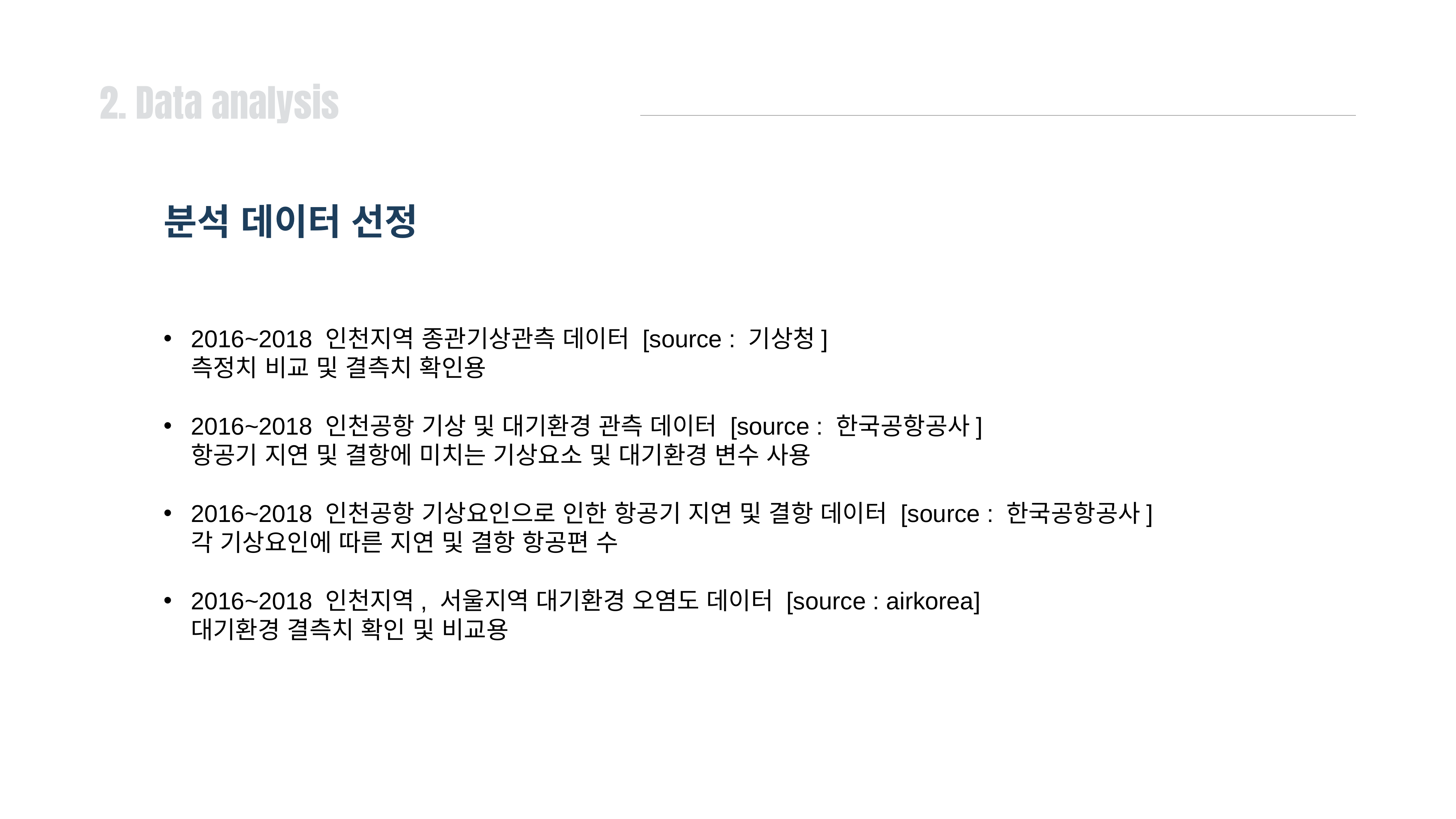

2. Data analysis

분석 데이터 선정
2016~2018 인천지역 종관기상관측 데이터 [source : 기상청]
측정치 비교 및 결측치 확인용

2016~2018 인천공항 기상 및 대기환경 관측 데이터 [source : 한국공항공사]
항공기 지연 및 결항에 미치는 기상요소 및 대기환경 변수 사용

2016~2018 인천공항 기상요인으로 인한 항공기 지연 및 결항 데이터 [source : 한국공항공사]
각 기상요인에 따른 지연 및 결항 항공편 수

2016~2018 인천지역, 서울지역 대기환경 오염도 데이터 [source : airkorea]
대기환경 결측치 확인 및 비교용